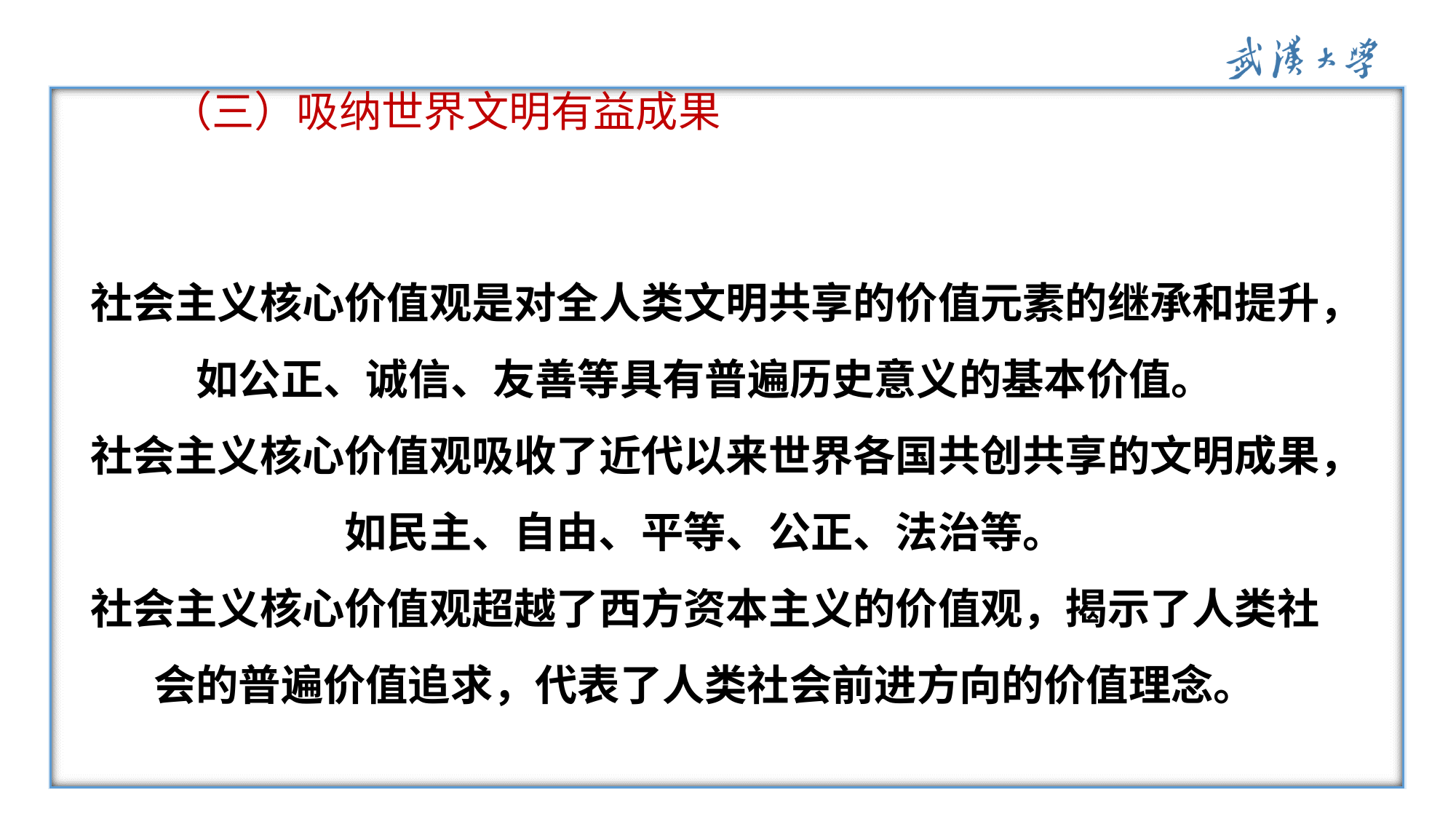

# （三）吸纳世界文明有益成果
社会主义核心价值观是对全人类文明共享的价值元素的继承和提升，如公正、诚信、友善等具有普遍历史意义的基本价值。
社会主义核心价值观吸收了近代以来世界各国共创共享的文明成果，如民主、自由、平等、公正、法治等。
社会主义核心价值观超越了西方资本主义的价值观，揭示了人类社会的普遍价值追求，代表了人类社会前进方向的价值理念。